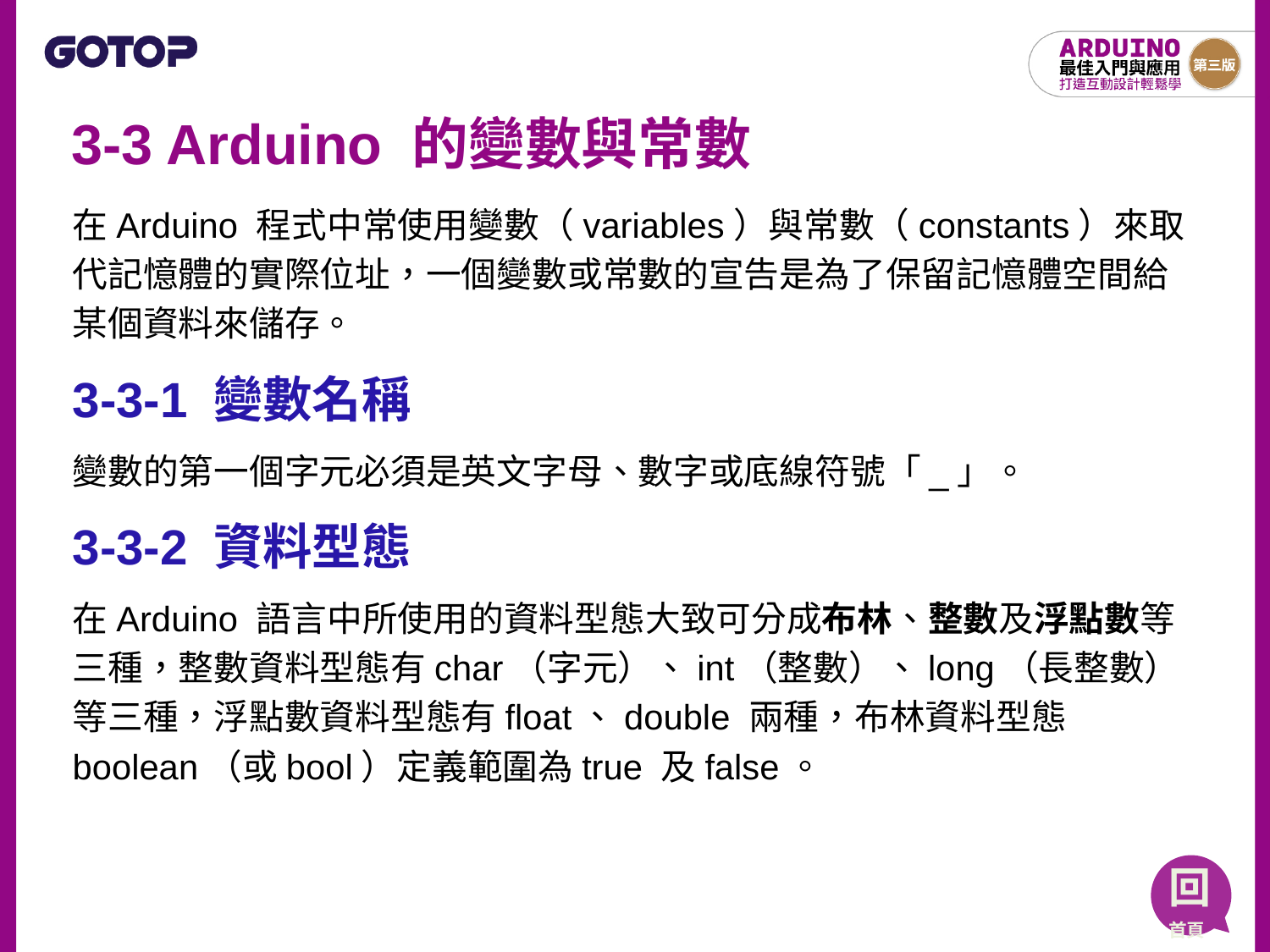

# 3-3 Arduino 的變數與常數
在Arduino 程式中常使用變數（variables）與常數（constants）來取代記憶體的實際位址，一個變數或常數的宣告是為了保留記憶體空間給某個資料來儲存。
3-3-1 變數名稱
變數的第一個字元必須是英文字母、數字或底線符號「_」。
3-3-2 資料型態
在Arduino 語言中所使用的資料型態大致可分成布林、整數及浮點數等三種，整數資料型態有char（字元）、int（整數）、long（長整數）等三種，浮點數資料型態有float、double 兩種，布林資料型態boolean（或bool）定義範圍為true 及false。